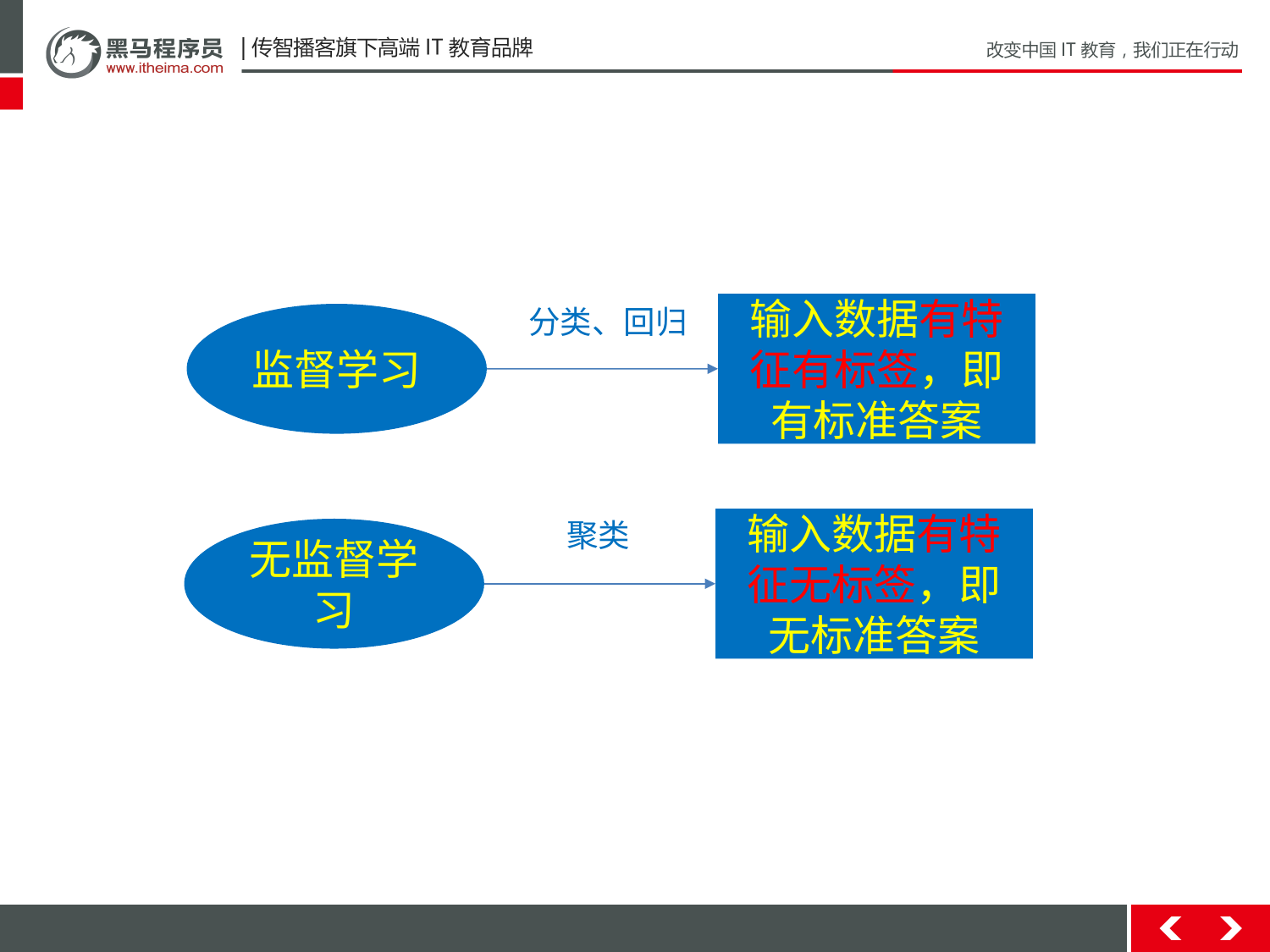

输入数据有特征有标签，即有标准答案
分类、回归
监督学习
聚类
输入数据有特征无标签，即无标准答案
无监督学习